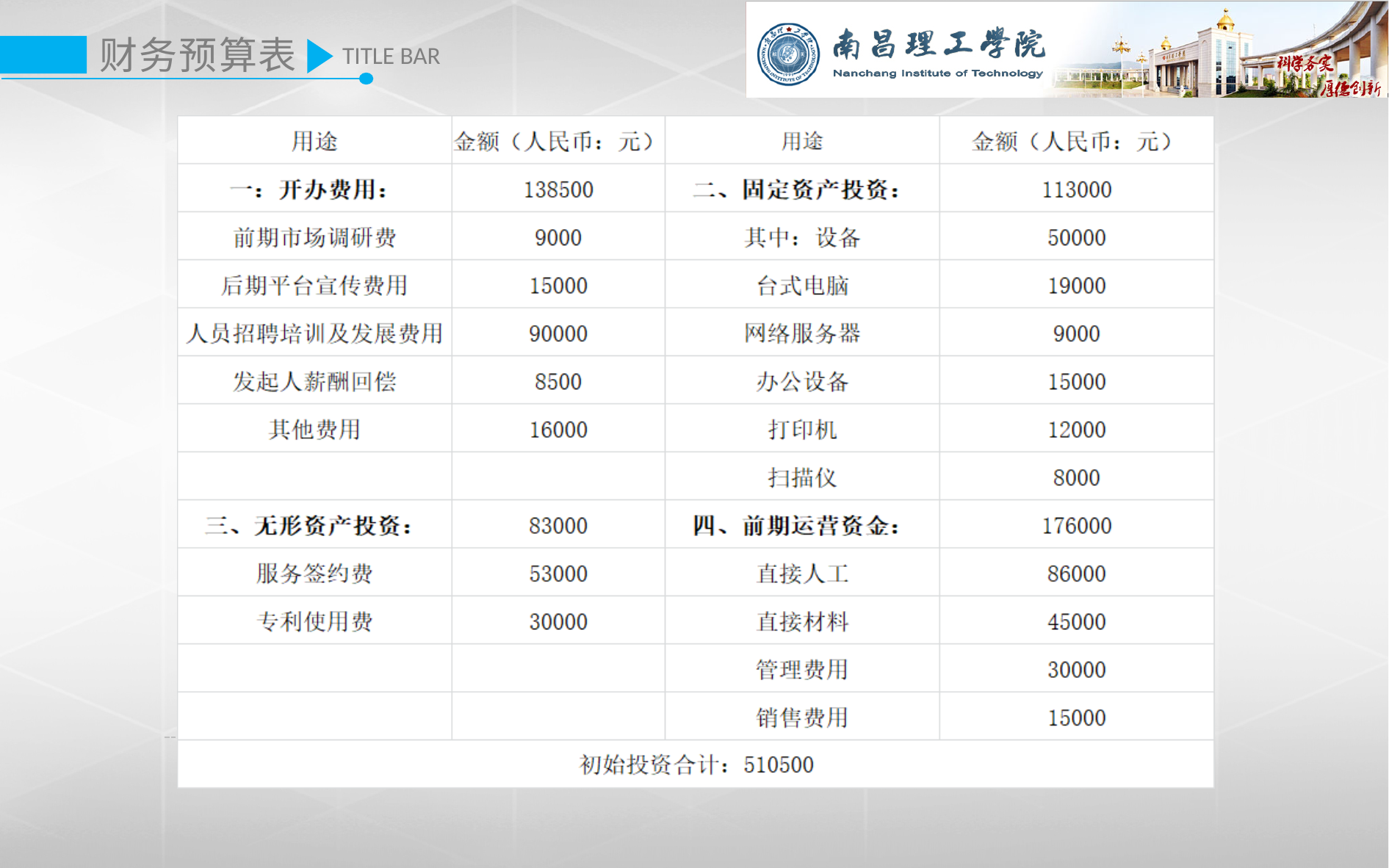

财务预算表
TITLE BAR

[unsupported chart]

[unsupported chart]